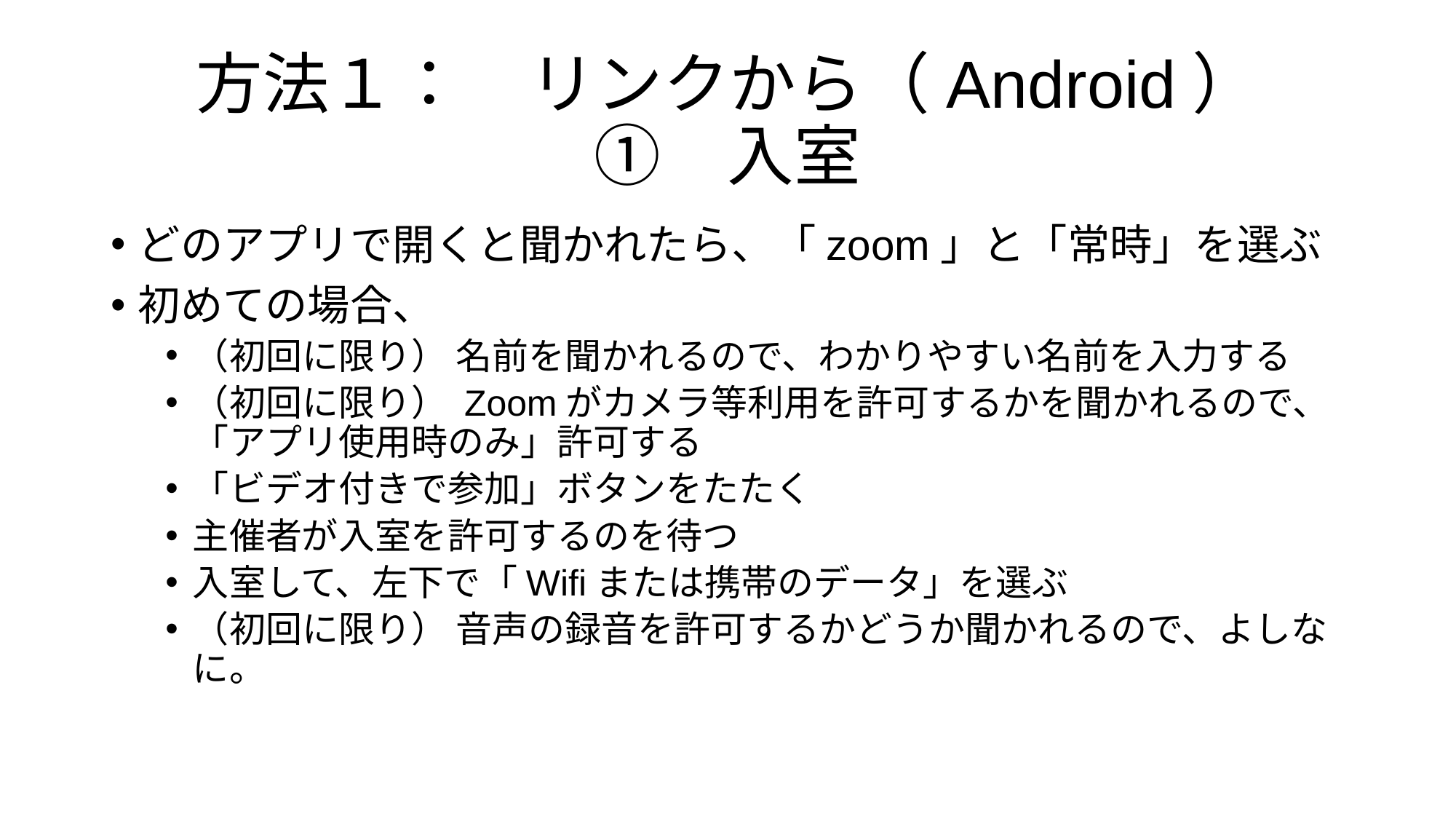

# 方法１：　リンクから（Android） ①　入室
どのアプリで開くと聞かれたら、「zoom」と「常時」を選ぶ
初めての場合、
（初回に限り） 名前を聞かれるので、わかりやすい名前を入力する
（初回に限り） Zoomがカメラ等利用を許可するかを聞かれるので、「アプリ使用時のみ」許可する
「ビデオ付きで参加」ボタンをたたく
主催者が入室を許可するのを待つ
入室して、左下で「Wifiまたは携帯のデータ」を選ぶ
（初回に限り） 音声の録音を許可するかどうか聞かれるので、よしなに。